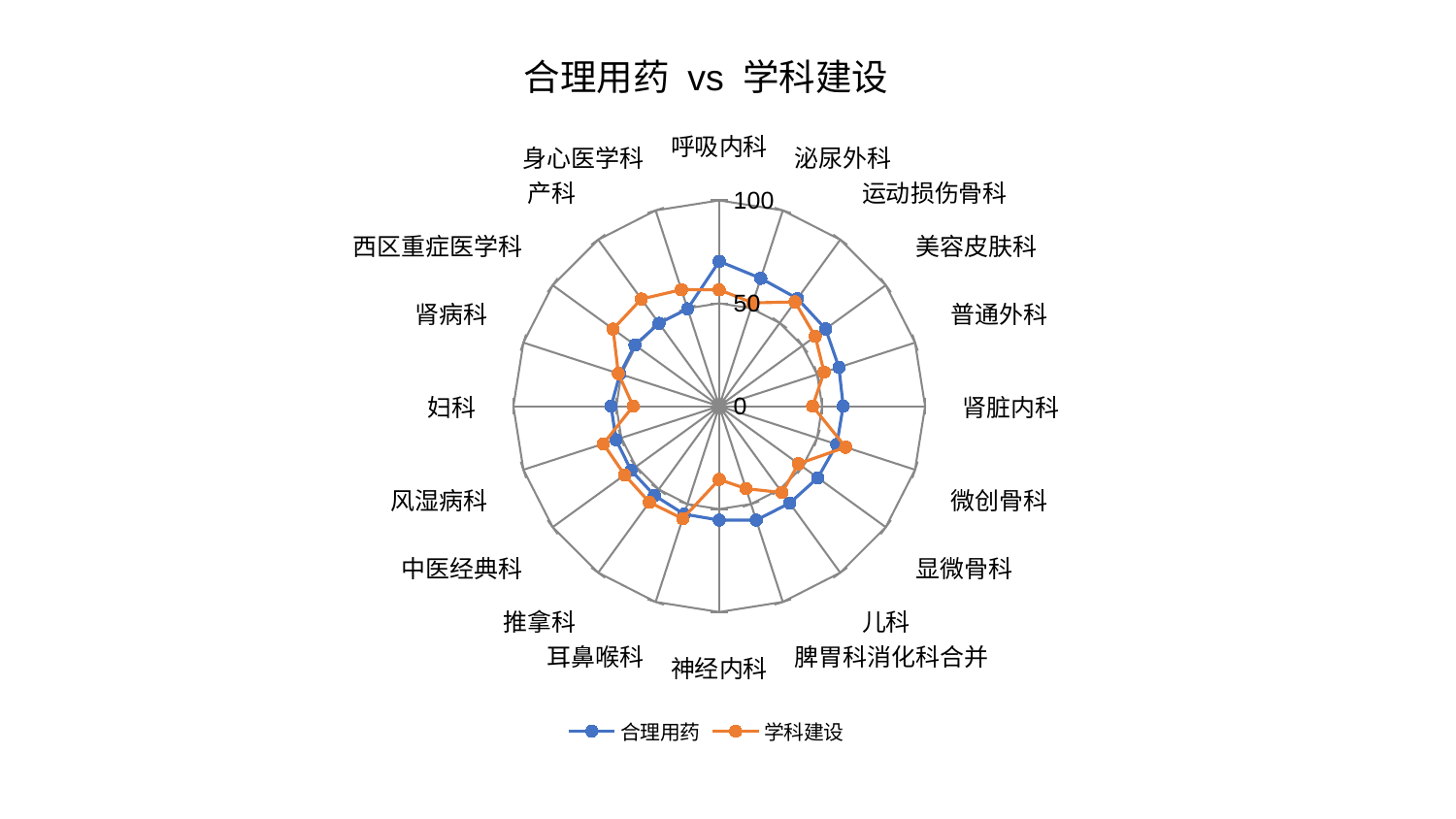

### Chart: 合理用药 vs 学科建设

| Category | 合理用药 | 学科建设 |
|---|---|---|
| 呼吸内科 | 70.39995189874375 | 56.54286184378418 |
| 泌尿外科 | 65.331000528944 | 52.791362927400954 |
| 运动损伤骨科 | 64.62614760711159 | 62.61911533033436 |
| 美容皮肤科 | 63.86985346157741 | 57.643113973052074 |
| 普通外科 | 61.12753090332298 | 53.54457423201606 |
| 肾脏内科 | 60.23074437603978 | 45.355083503524114 |
| 微创骨科 | 60.05357137392282 | 64.58972013383782 |
| 显微骨科 | 59.20423289293852 | 47.63668771751204 |
| 儿科 | 58.256711012788095 | 51.89020167761687 |
| 脾胃科消化科合并 | 58.19508136675486 | 42.151626432256656 |
| 神经内科 | 55.34681221707413 | 35.6103709486327 |
| 耳鼻喉科 | 55.177457349308156 | 57.48655939740451 |
| 推拿科 | 53.58476174164801 | 57.71848877465437 |
| 中医经典科 | 52.991415673234094 | 56.81037503554383 |
| 风湿病科 | 52.742657615701646 | 59.2031793751994 |
| 妇科 | 52.5208143782802 | 41.83837826167093 |
| 肾病科 | 50.72357209962596 | 51.544644358936004 |
| 西区重症医学科 | 50.61166503040873 | 63.73971316932489 |
| 产科 | 49.769520420039036 | 64.36729485283915 |
| 身心医学科 | 49.75184596335179 | 59.514772385631666 |
50